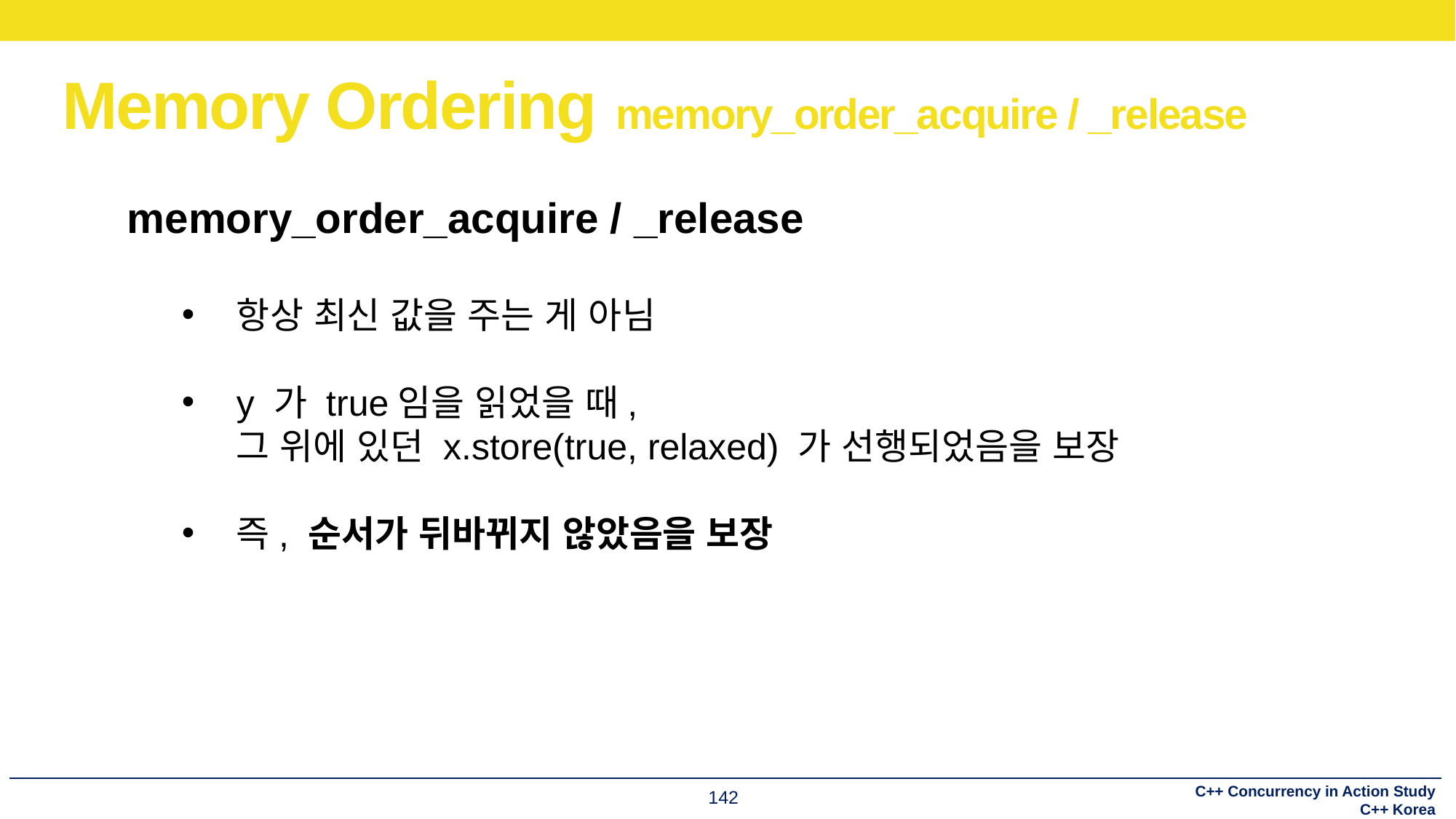

# Memory Ordering memory_order_acquire / _release
memory_order_acquire / _release

항상 최신 값을 주는 게 아님

y 가 true임을 읽었을 때,
그 위에 있던 x.store(true, relaxed) 가 선행되었음을 보장

즉, 순서가 뒤바뀌지 않았음을 보장

142